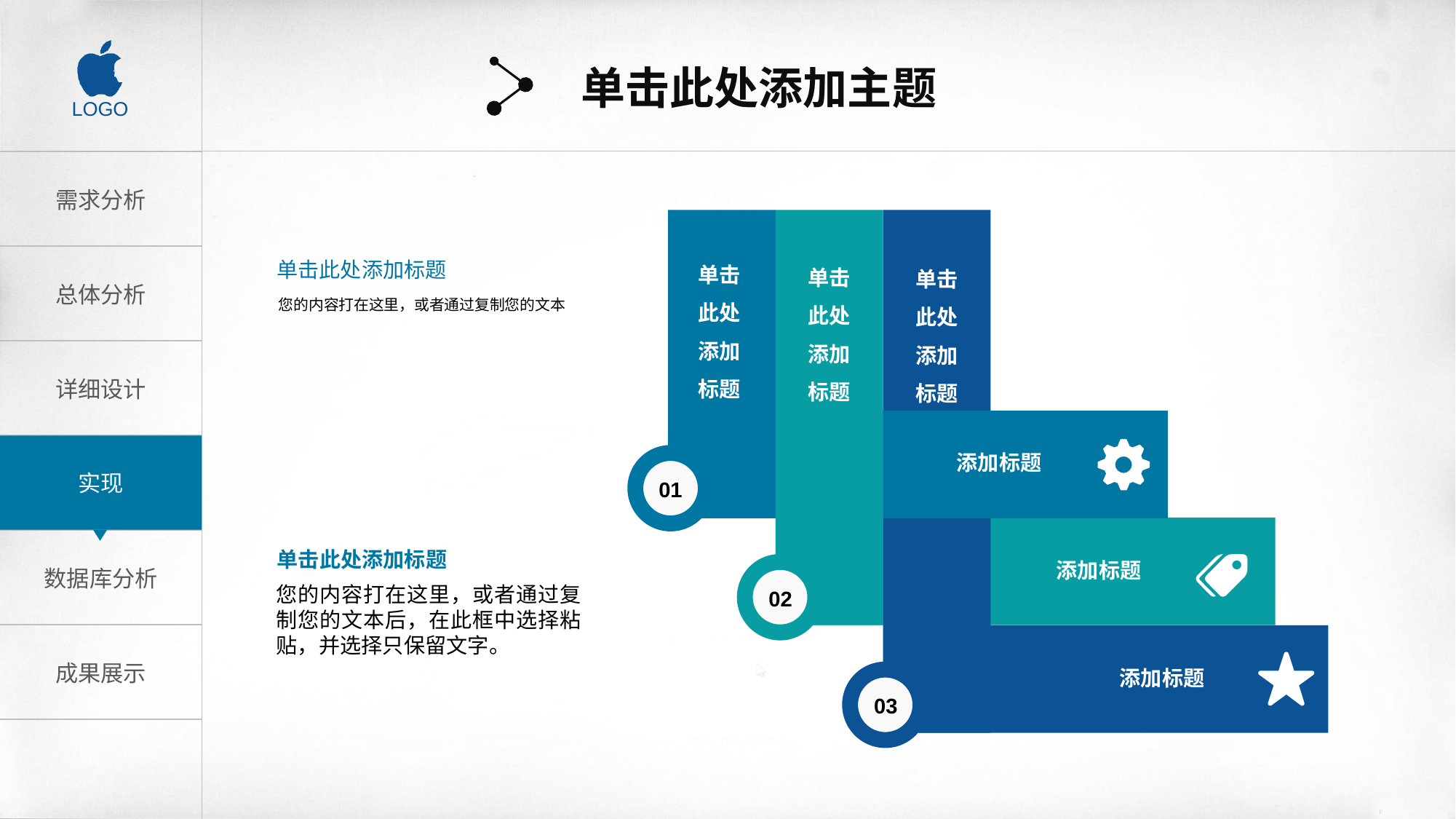

单击此处添加主题

单击
此处
添加
标题
单击
此处
添加
标题
单击
此处
添加
标题
单击此处添加标题
您的内容打在这里，或者通过复制您的文本

添加标题

01
单击此处添加标题
添加标题

您的内容打在这里，或者通过复制您的文本后，在此框中选择粘贴，并选择只保留文字。
02

添加标题

03